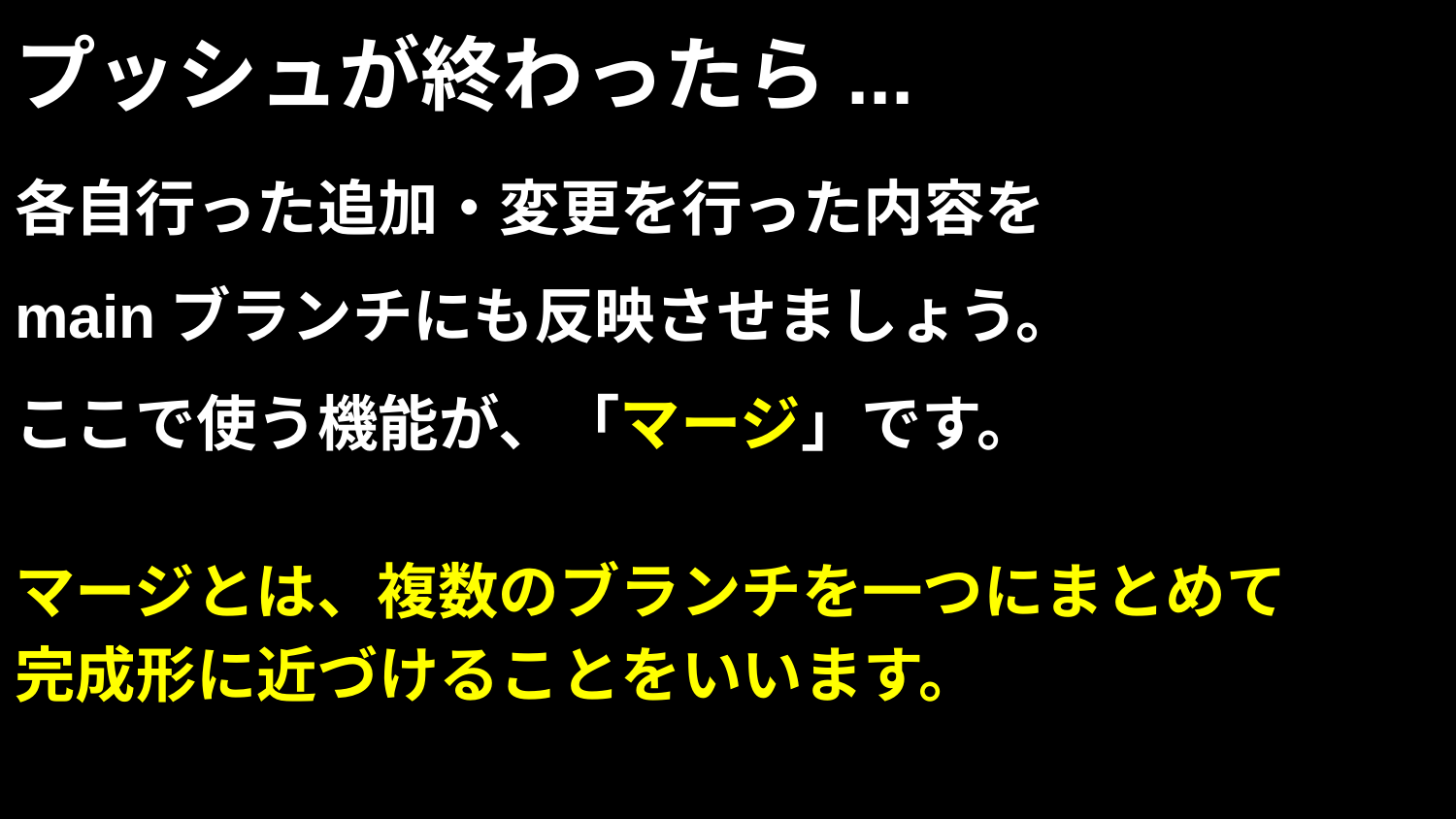

# プッシュが終わったら...
各自行った追加・変更を行った内容を
mainブランチにも反映させましょう。
ここで使う機能が、「マージ」です。
マージとは、複数のブランチを一つにまとめて
完成形に近づけることをいいます。